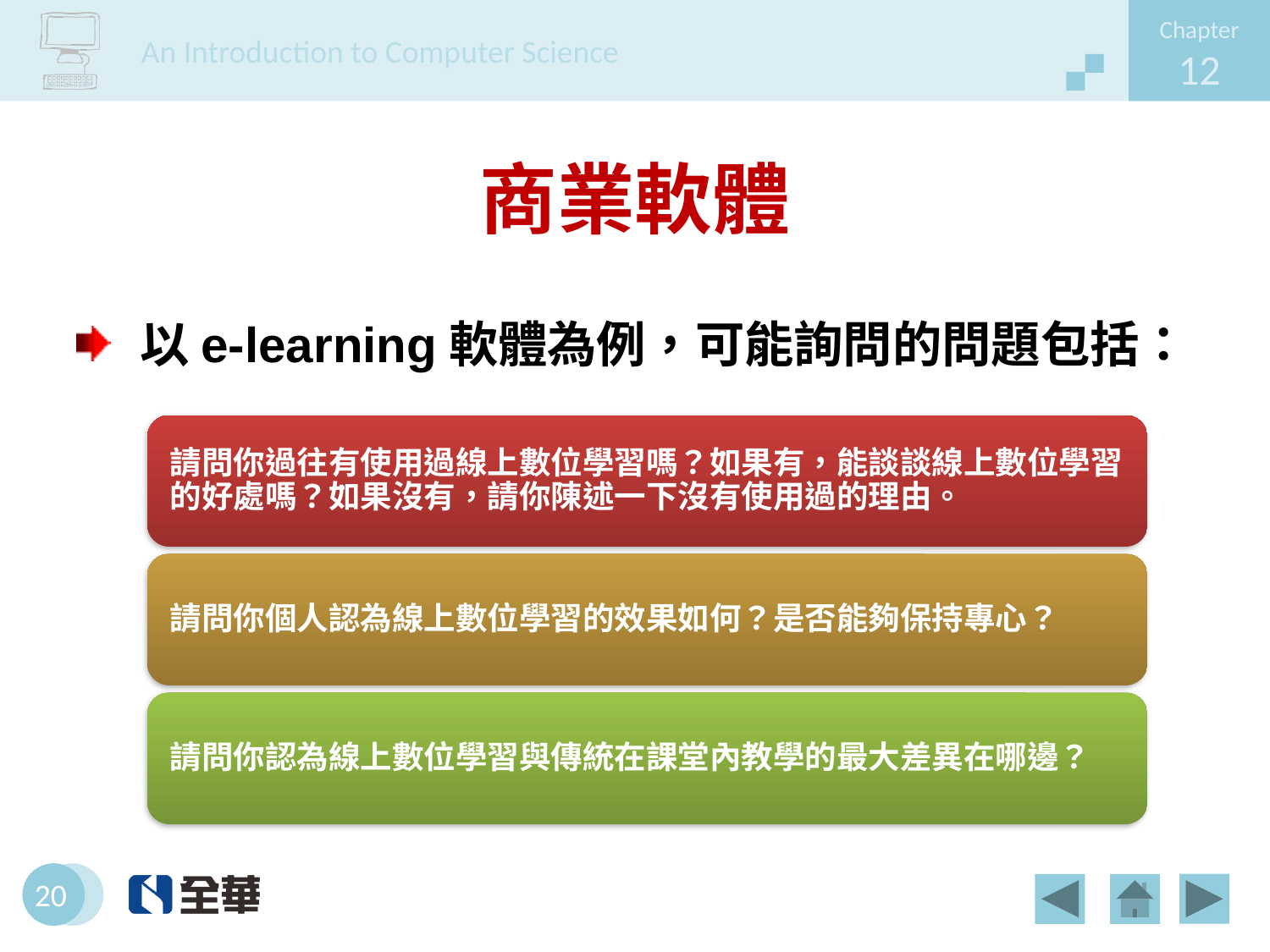

# 商業軟體
以e-learning軟體為例，可能詢問的問題包括：
請問你過往有使用過線上數位學習嗎？如果有，能談談線上數位學習的好處嗎？如果沒有，請你陳述一下沒有使用過的理由。
請問你個人認為線上數位學習的效果如何？是否能夠保持專心？
請問你認為線上數位學習與傳統在課堂內教學的最大差異在哪邊？